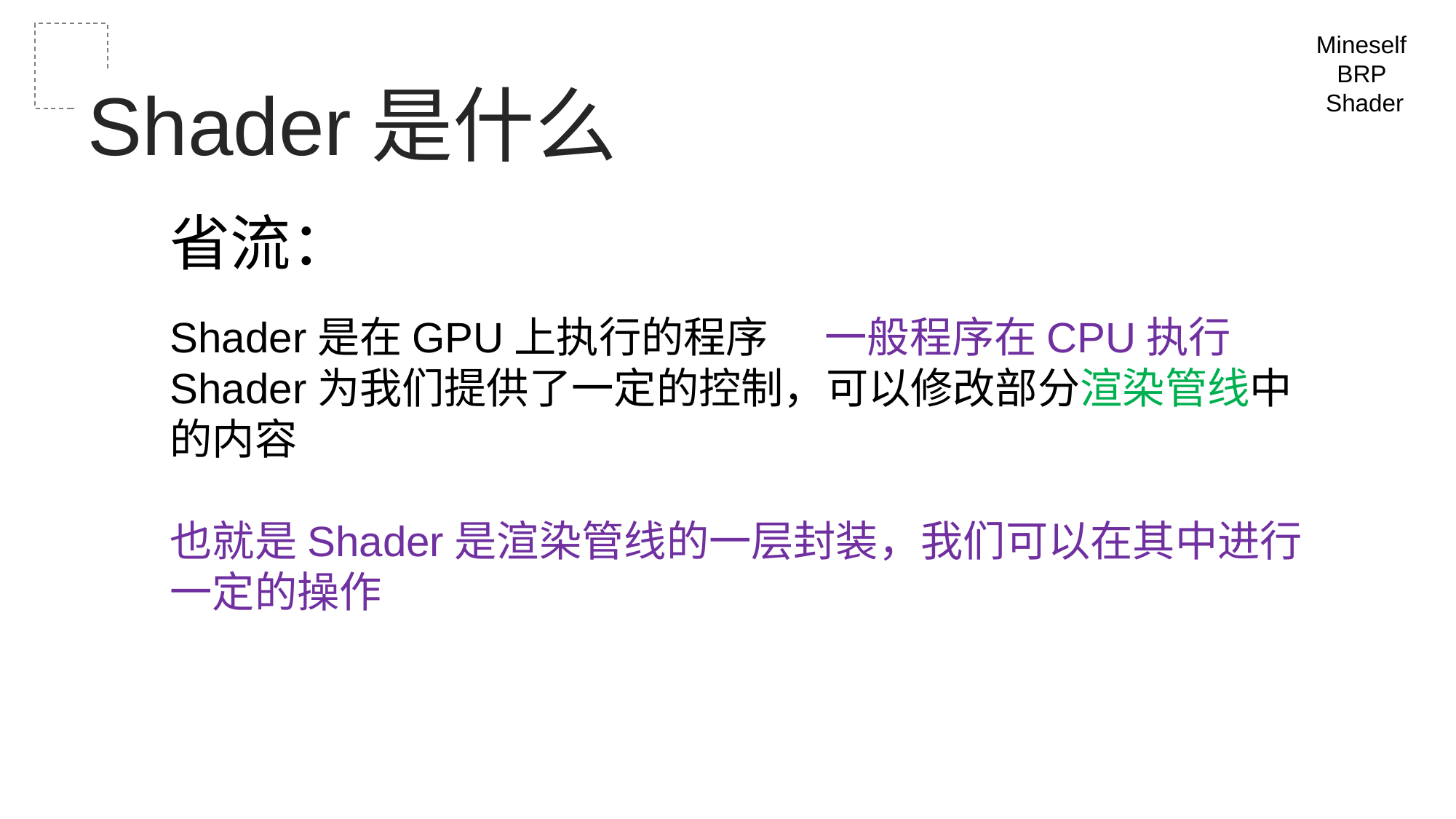

Mineself
BRP
Shader

Shader是什么
省流：
Shader是在GPU上执行的程序	一般程序在CPU执行
Shader为我们提供了一定的控制，可以修改部分渲染管线中的内容

也就是Shader是渲染管线的一层封装，我们可以在其中进行一定的操作